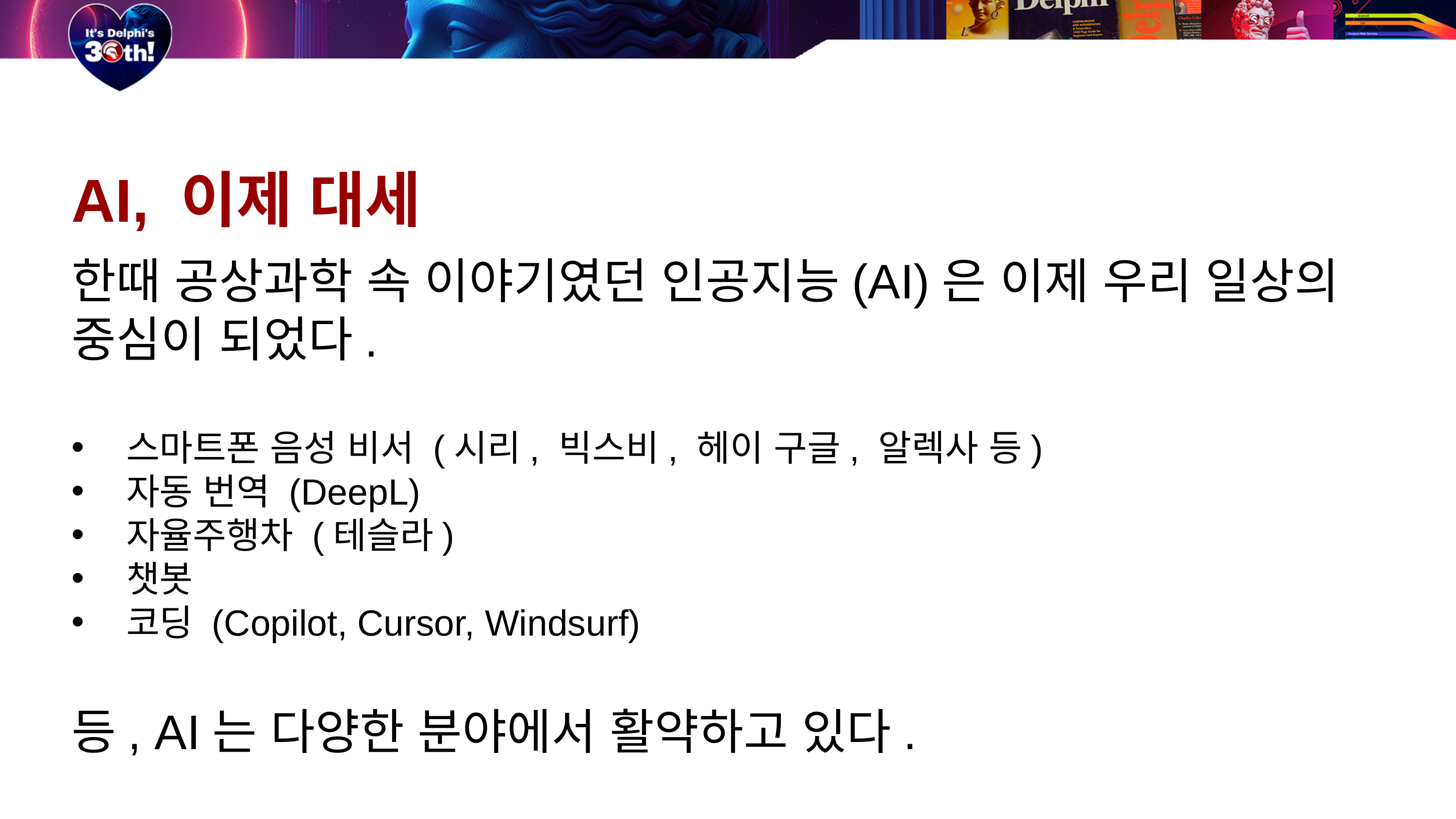

AI, 이제 대세
한때 공상과학 속 이야기였던 인공지능(AI)은 이제 우리 일상의 중심이 되었다.

스마트폰 음성 비서 (시리, 빅스비, 헤이 구글, 알렉사 등)
자동 번역 (DeepL)
자율주행차 (테슬라)
챗봇
코딩 (Copilot, Cursor, Windsurf)

등, AI는 다양한 분야에서 활약하고 있다.